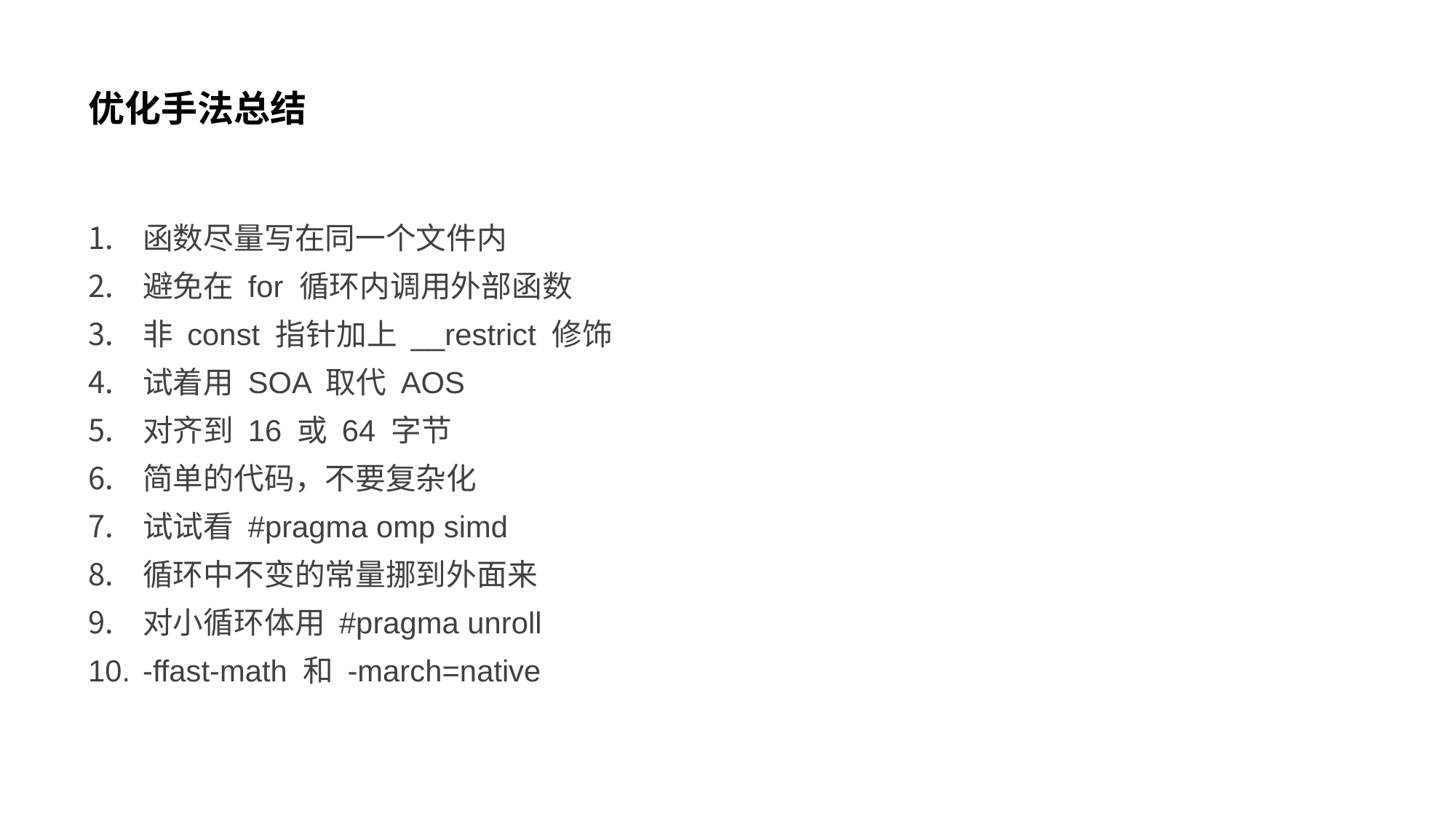

# 优化手法总结
函数尽量写在同一个文件内
避免在 for 循环内调用外部函数
非 const 指针加上 __restrict 修饰
试着用 SOA 取代 AOS
对齐到 16 或 64 字节
简单的代码，不要复杂化
试试看 #pragma omp simd
循环中不变的常量挪到外面来
对小循环体用 #pragma unroll
-ffast-math 和 -march=native